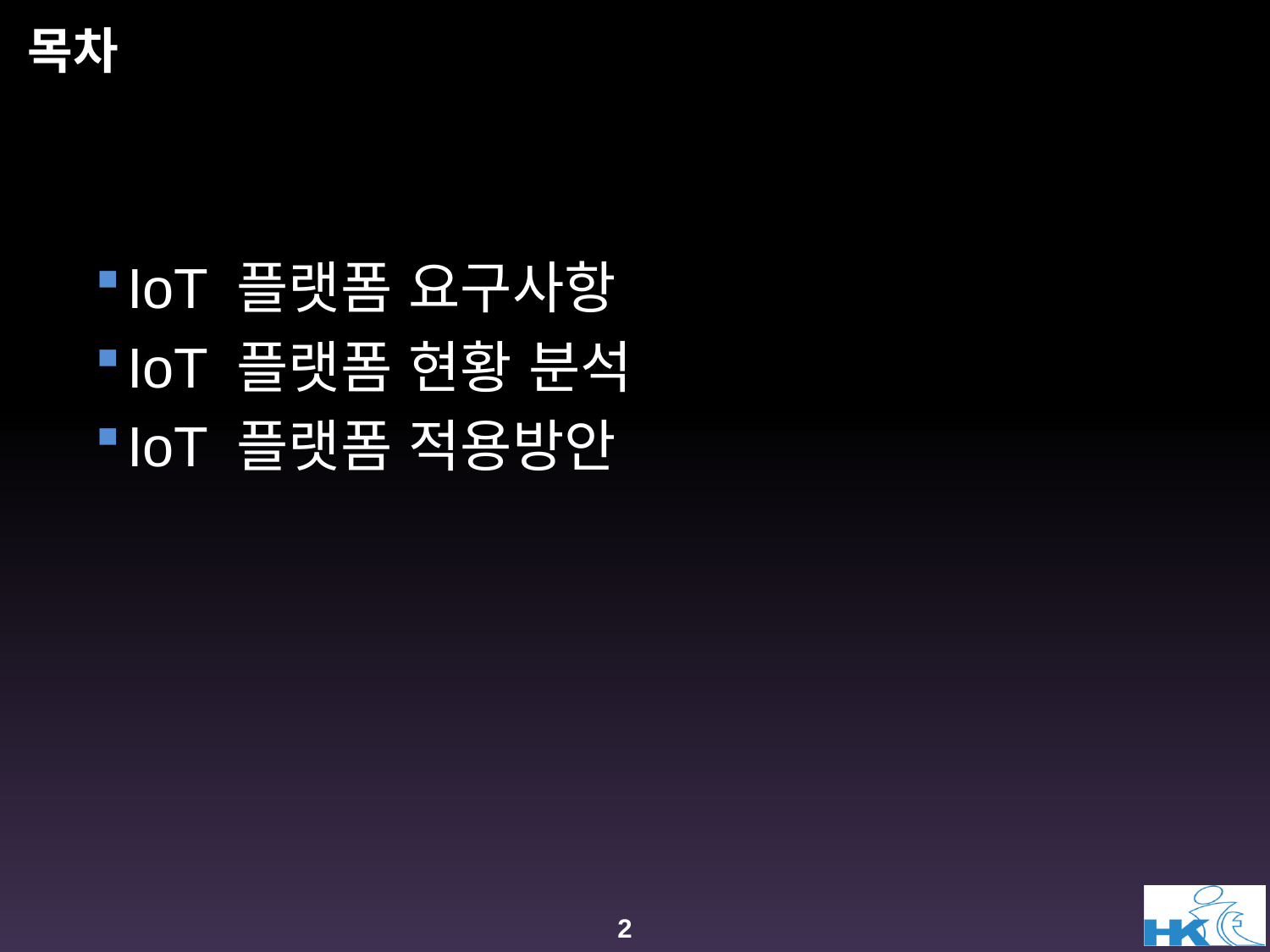

# 목차
IoT 플랫폼 요구사항
IoT 플랫폼 현황 분석
IoT 플랫폼 적용방안
2